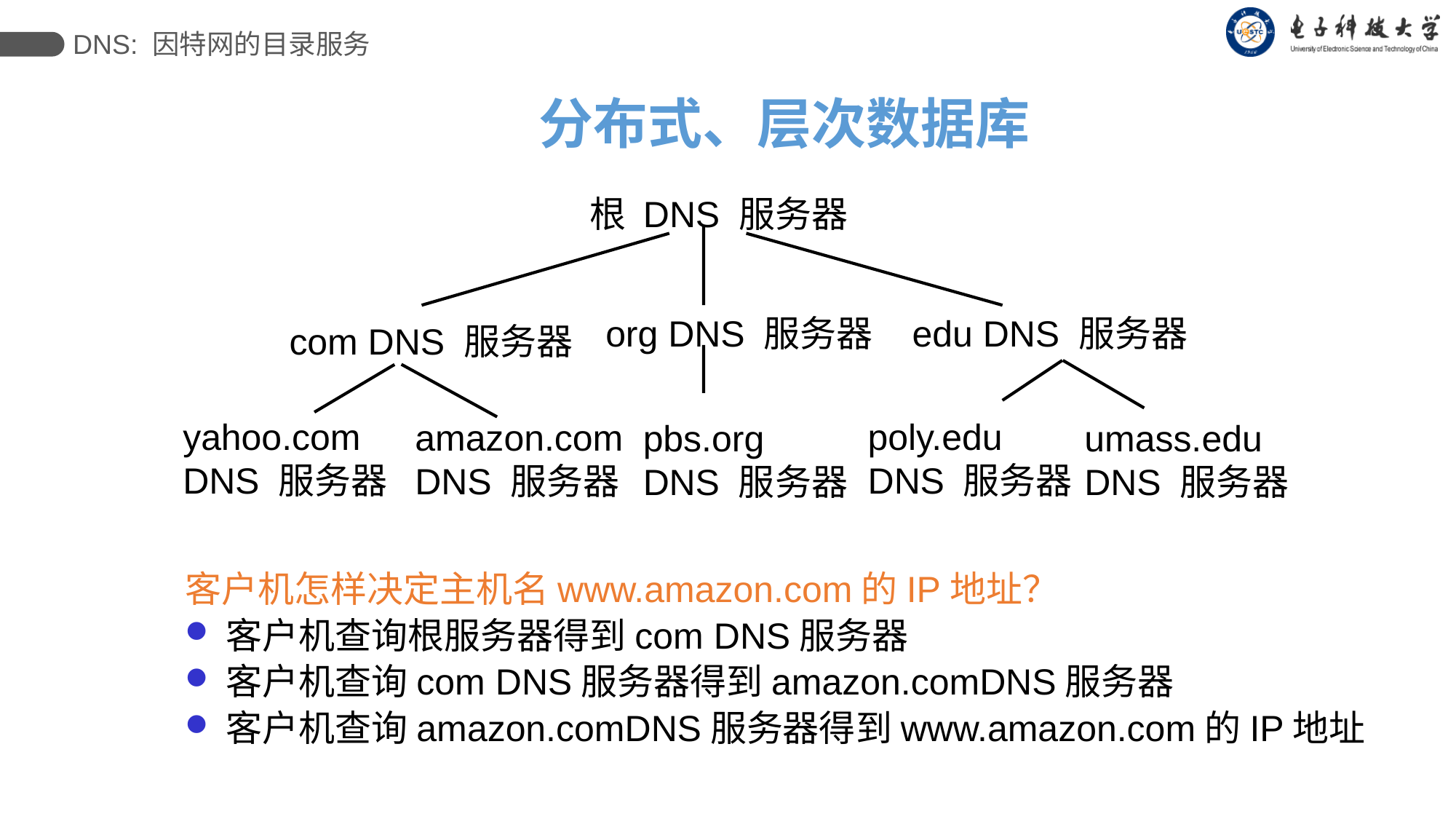

DNS: 因特网的目录服务
分布式、层次数据库
根 DNS 服务器

org DNS 服务器
edu DNS 服务器
com DNS 服务器

yahoo.com
DNS 服务器
poly.edu
DNS 服务器
amazon.com
DNS 服务器
pbs.org
DNS 服务器
umass.edu
DNS 服务器
客户机怎样决定主机名www.amazon.com的IP地址？
客户机查询根服务器得到com DNS服务器
客户机查询com DNS服务器得到amazon.comDNS服务器
客户机查询amazon.comDNS服务器得到www.amazon.com的IP地址